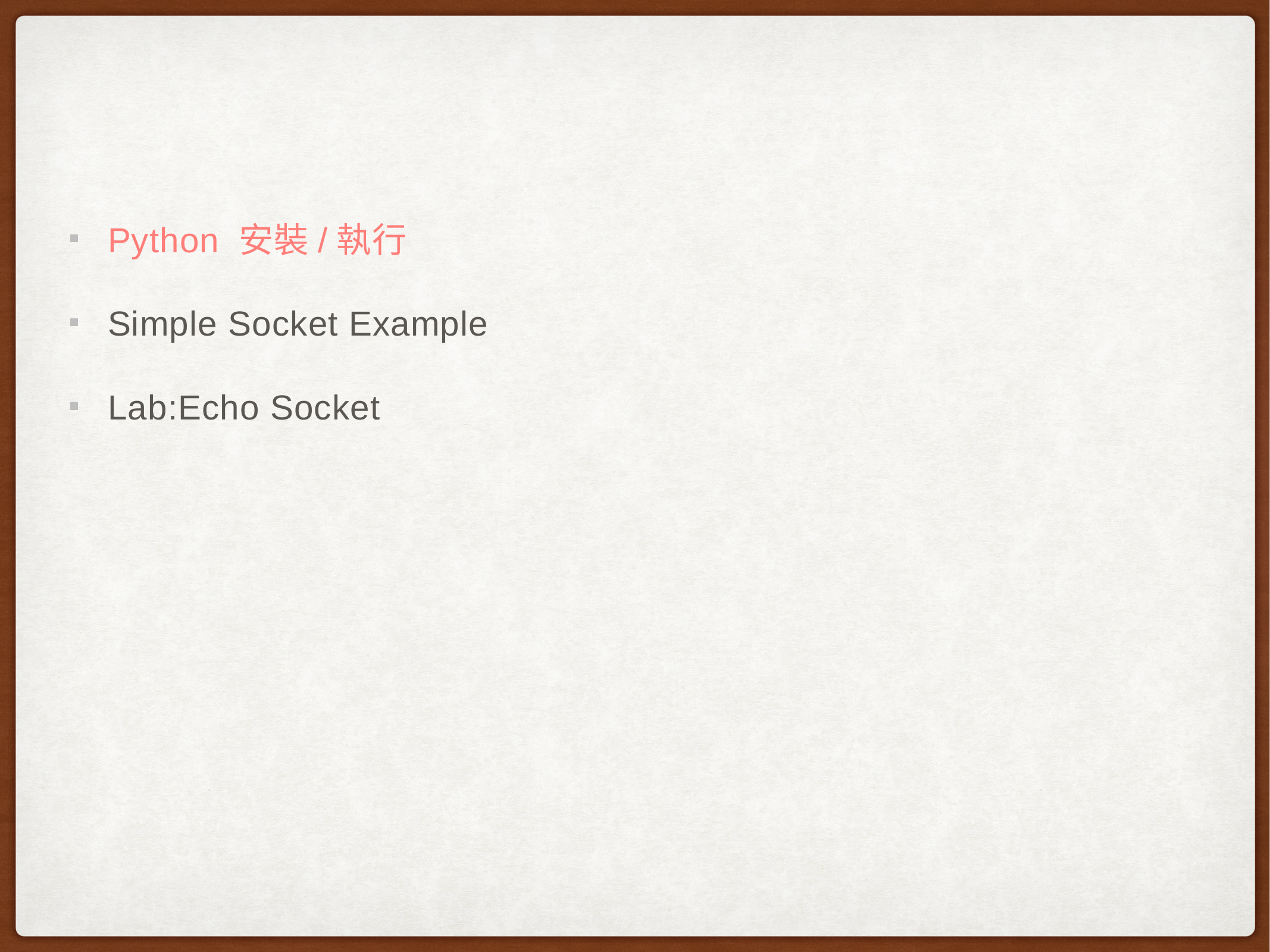

Python 安裝/執行
Simple Socket Example
Lab:Echo Socket